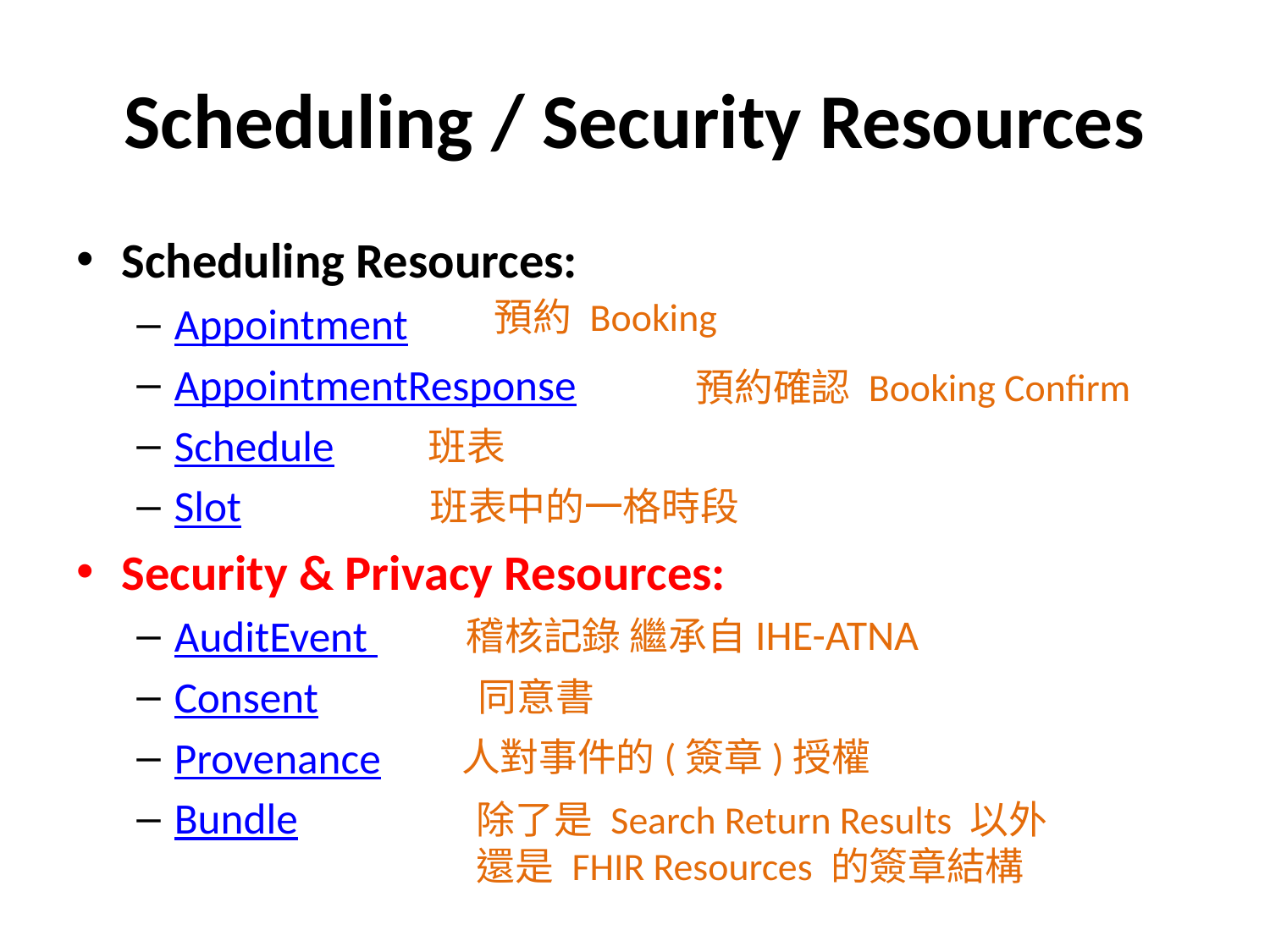

# Scheduling / Security Resources
Scheduling Resources:
Appointment
AppointmentResponse
Schedule
Slot
Security & Privacy Resources:
AuditEvent
Consent
Provenance
Bundle
預約 Booking
預約確認 Booking Confirm
班表
班表中的一格時段
稽核記錄 繼承自IHE-ATNA
同意書
人對事件的(簽章)授權
除了是 Search Return Results 以外
還是 FHIR Resources 的簽章結構